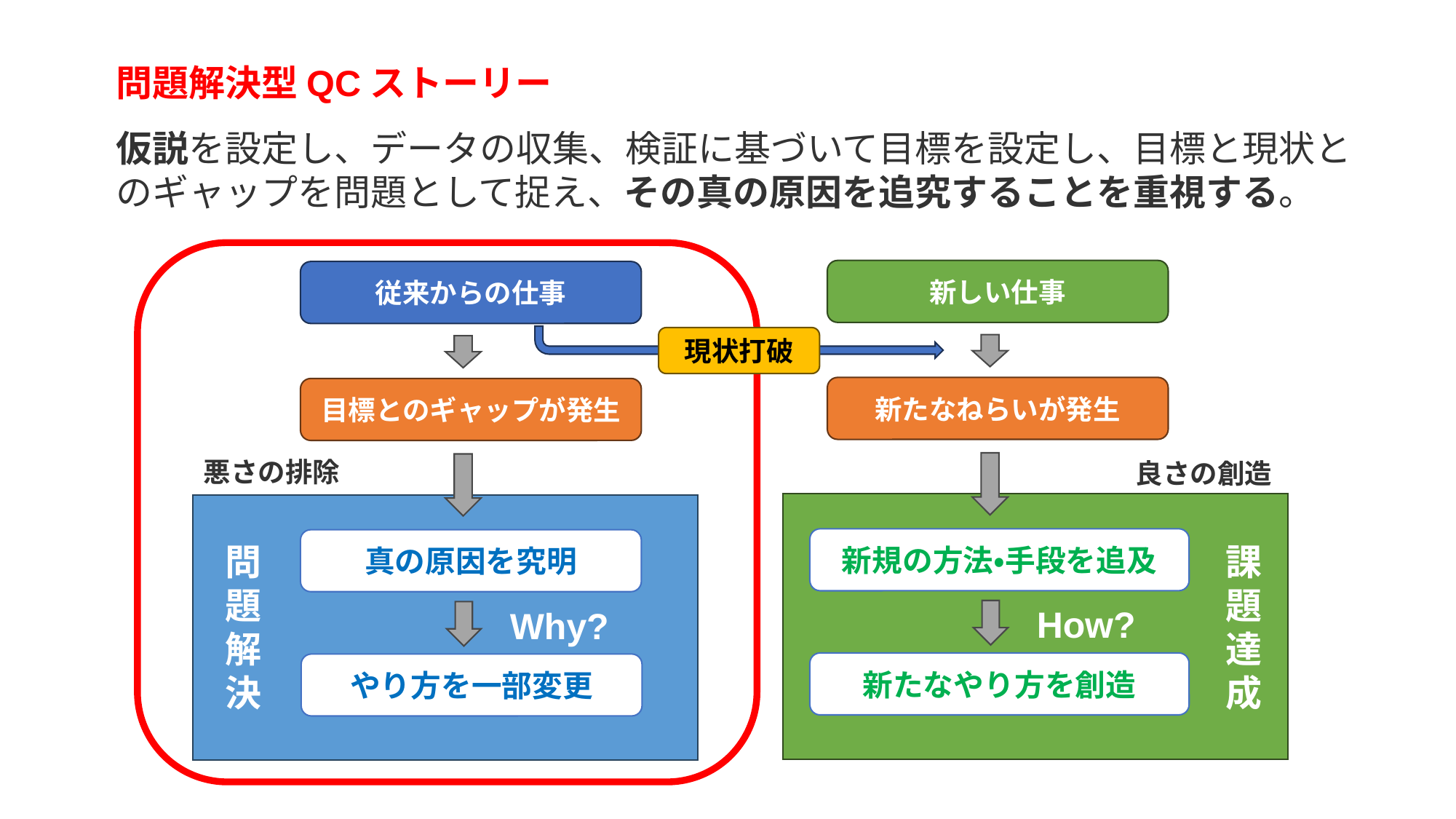

問題解決型QCストーリー

仮説を設定し、データの収集、検証に基づいて目標を設定し、目標と現状とのギャップを問題として捉え、その真の原因を追究することを重視する。

新しい仕事
従来からの仕事

現状打破

新たなねらいが発生
目標とのギャップが発生
悪さの排除
良さの創造

新規の方法・手段を追及
真の原因を究明
問題解決
課題達成
How?
Why?

新たなやり方を創造
やり方を一部変更